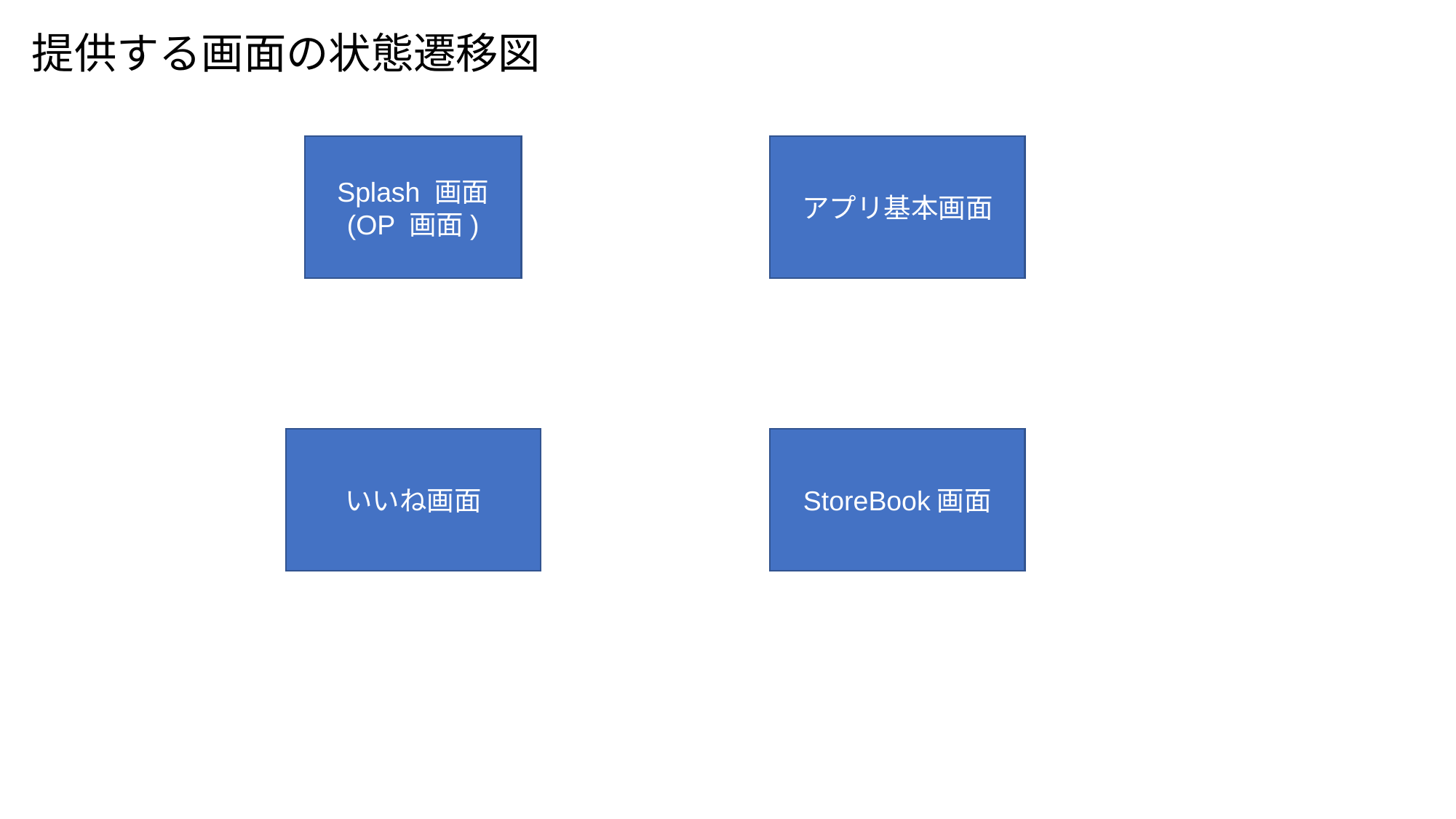

提供する画面の状態遷移図
Splash 画面
(OP 画面)
アプリ基本画面
いいね画面
StoreBook画面